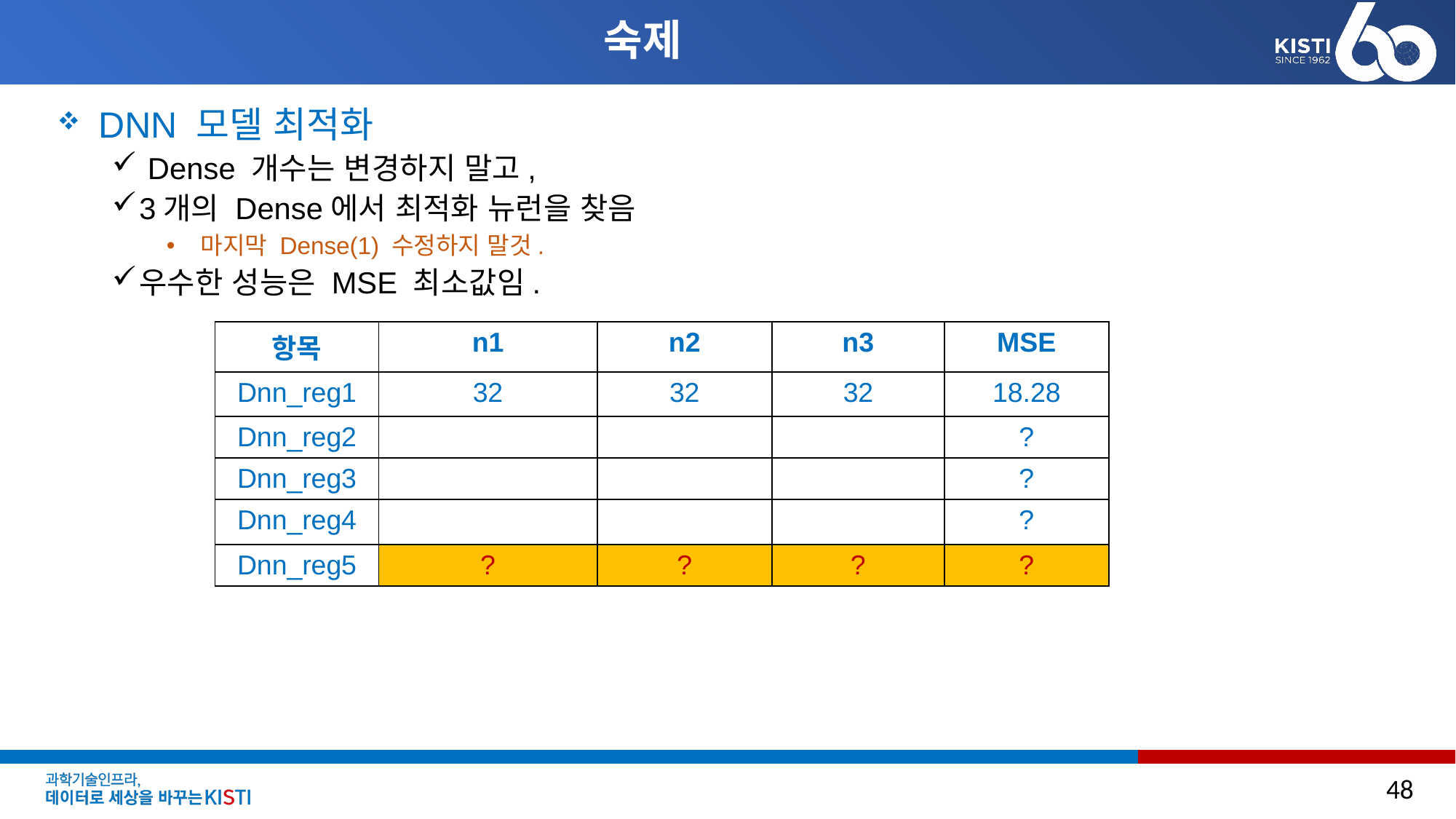

# 숙제
DNN 모델 최적화
 Dense 개수는 변경하지 말고,
3개의 Dense에서 최적화 뉴런을 찾음
마지막 Dense(1) 수정하지 말것.
우수한 성능은 MSE 최소값임.
| 항목 | n1 | n2 | n3 | MSE |
| --- | --- | --- | --- | --- |
| Dnn\_reg1 | 32 | 32 | 32 | 18.28 |
| Dnn\_reg2 |  |  |  | ? |
| Dnn\_reg3 |  |  |  | ? |
| Dnn\_reg4 |  |  |  | ? |
| Dnn\_reg5 | ? | ? | ? | ? |
48